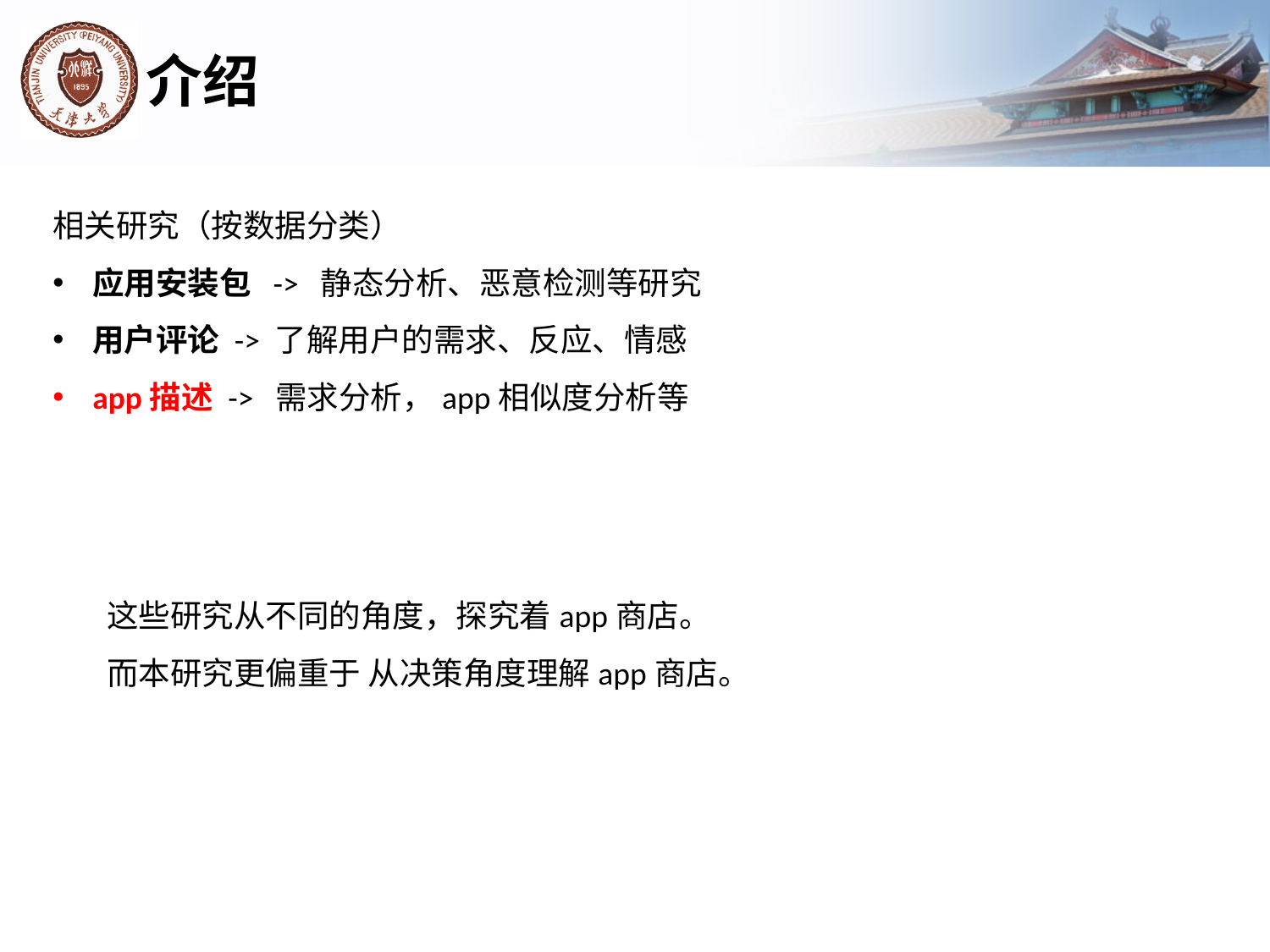

# 介绍
相关研究（按数据分类）
应用安装包  ->  静态分析、恶意检测等研究
用户评论 -> 了解用户的需求、反应、情感
app描述 ->  需求分析，app相似度分析等
这些研究从不同的角度，探究着app商店。而本研究更偏重于 从决策角度理解app商店。
4